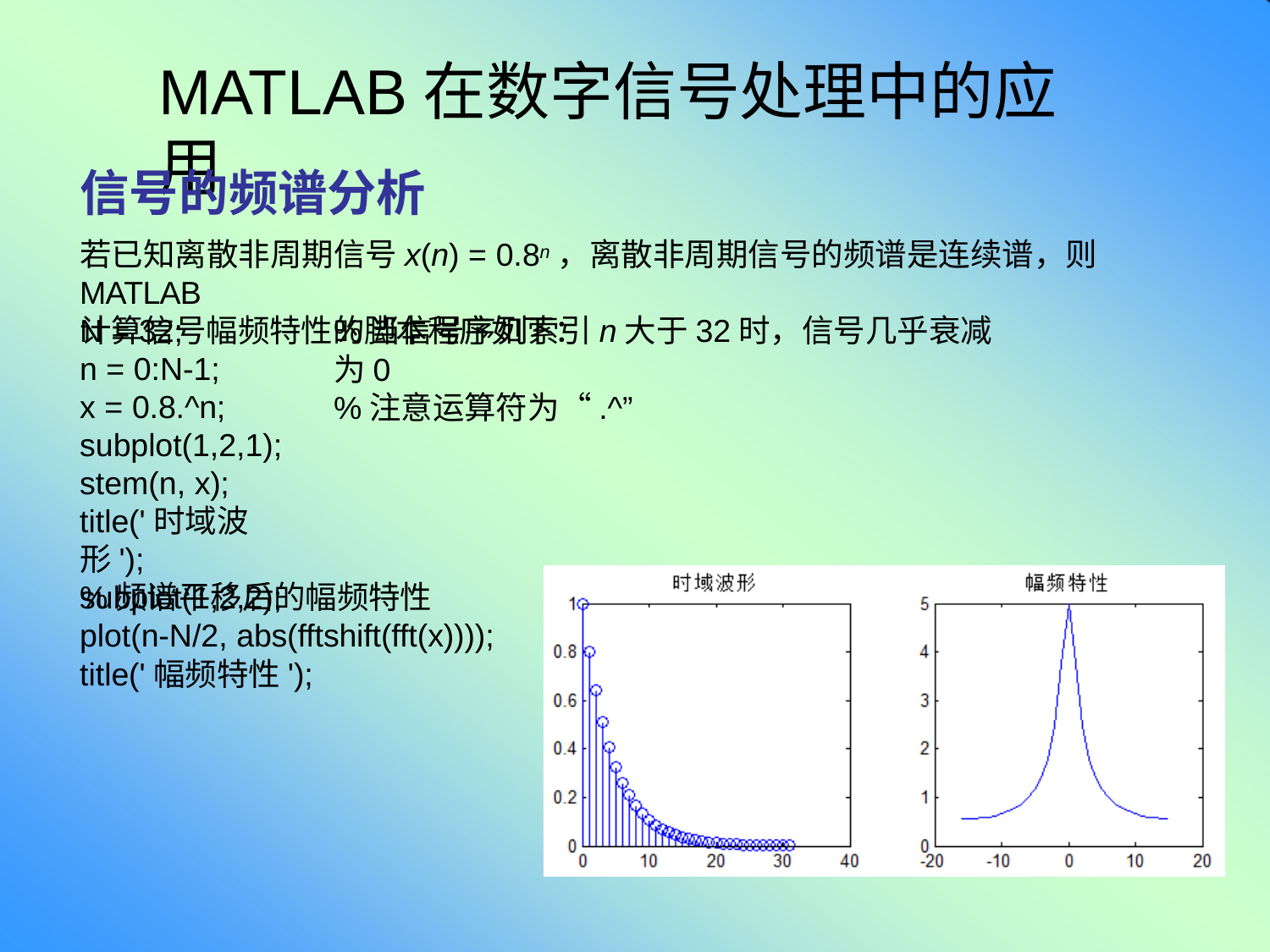

# MATLAB在数字信号处理中的应用
信号的频谱分析
若已知离散非周期信号x(n) = 0.8n，离散非周期信号的频谱是连续谱，则MATLAB
计算信号幅频特性的脚本程序如下：
N = 32;
n = 0:N-1;
x = 0.8.^n;
subplot(1,2,1);
stem(n, x);
title('时域波形');
subplot(1,2,2);
%当信号序列索引n大于32时，信号几乎衰减为0
%注意运算符为“.^”

%频谱平移后的幅频特性
plot(n-N/2, abs(fftshift(fft(x))));
title('幅频特性');